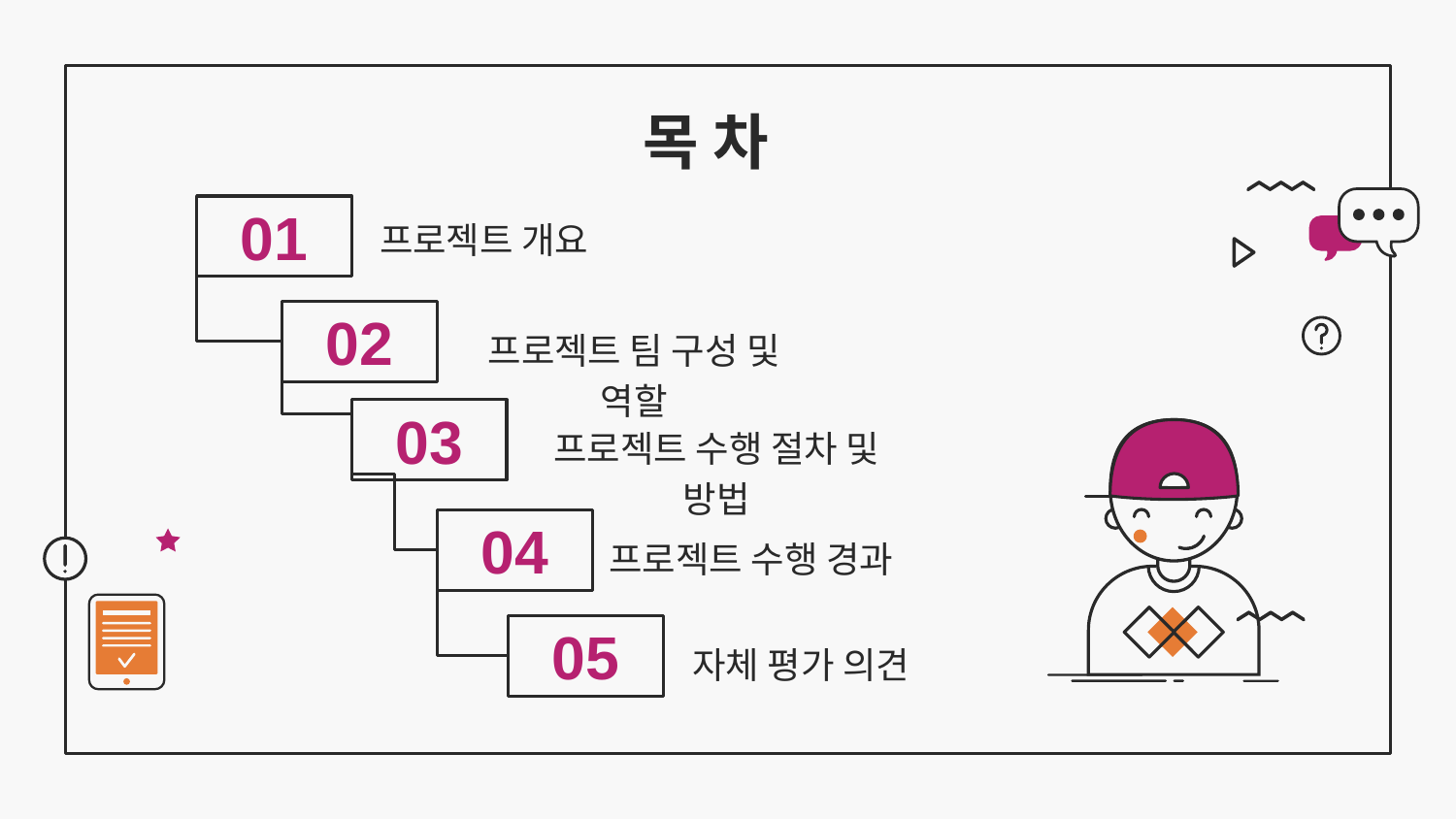

# 목 차

01
프로젝트 개요
02
프로젝트 팀 구성 및 역할
03
프로젝트 수행 절차 및 방법

04
프로젝트 수행 경과

05
자체 평가 의견